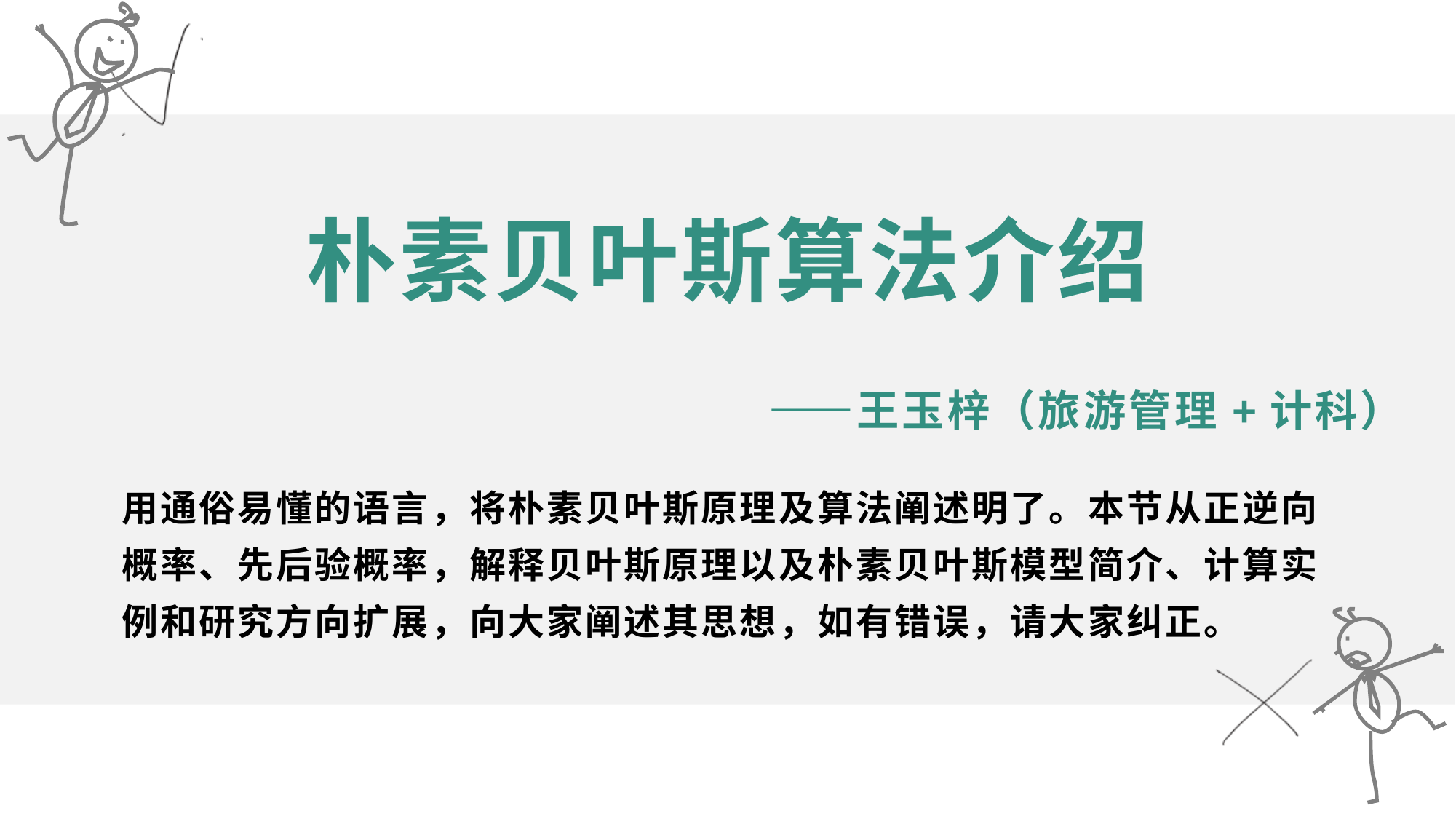

# 朴素贝叶斯算法介绍 ——王玉梓（旅游管理+计科）
用通俗易懂的语言，将朴素贝叶斯原理及算法阐述明了。本节从正逆向概率、先后验概率，解释贝叶斯原理以及朴素贝叶斯模型简介、计算实例和研究方向扩展，向大家阐述其思想，如有错误，请大家纠正。